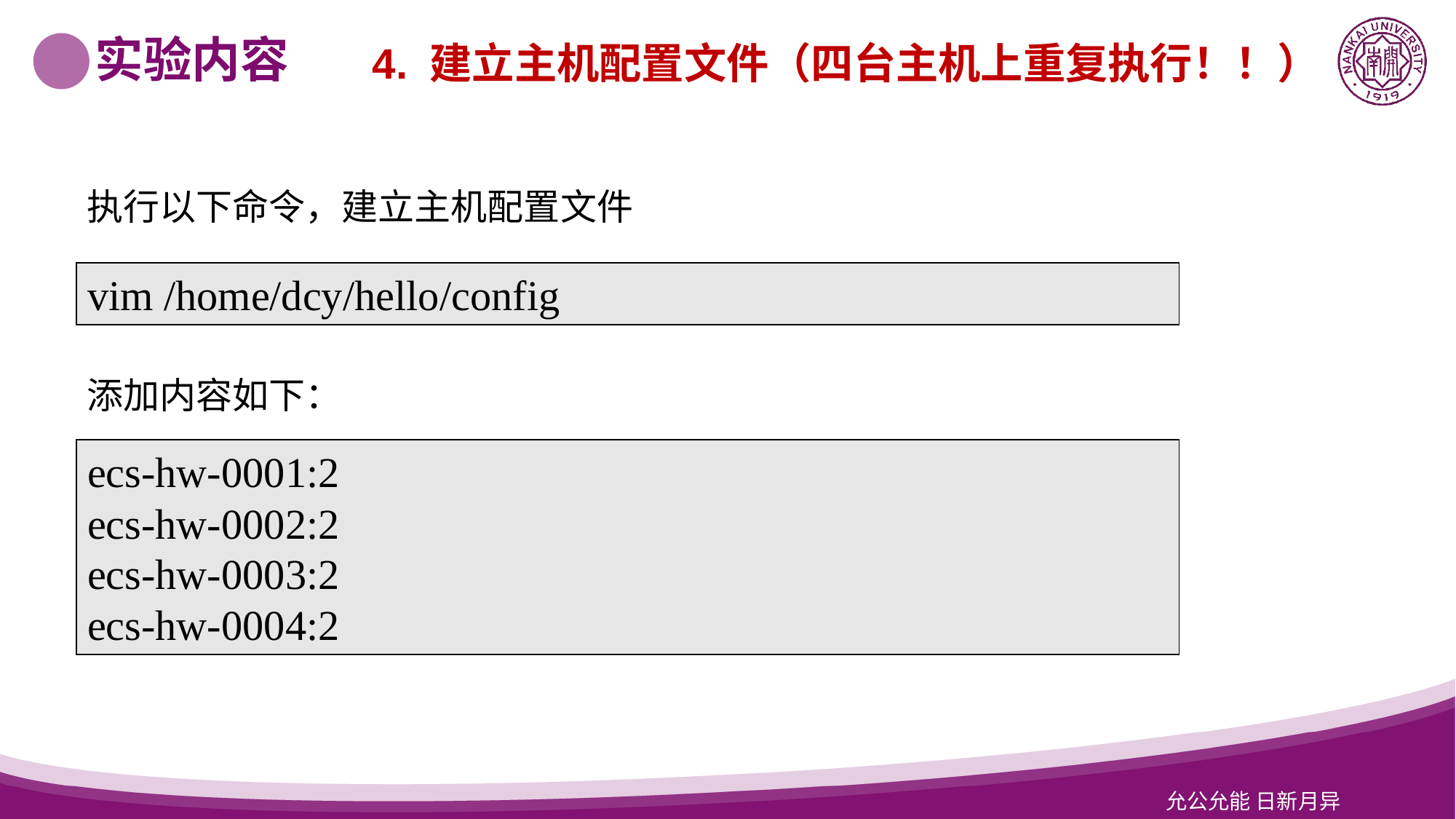

实验内容
4. 建立主机配置文件（四台主机上重复执行！！）
执行以下命令，建立主机配置文件
vim /home/dcy/hello/config
添加内容如下：

ecs-hw-0001:2
ecs-hw-0002:2
ecs-hw-0003:2
ecs-hw-0004:2